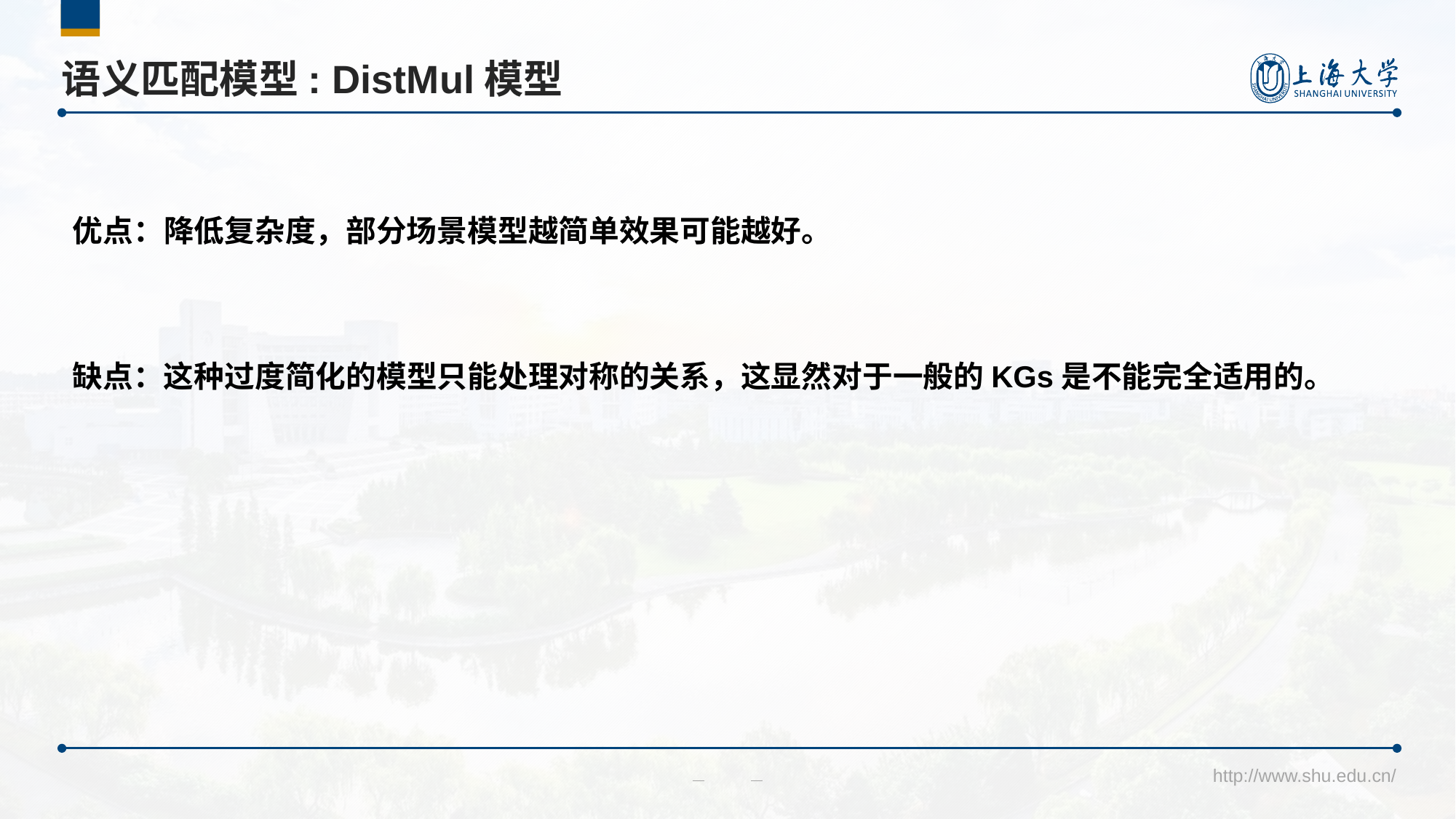

# 语义匹配模型: DistMul模型
优点：降低复杂度，部分场景模型越简单效果可能越好。

缺点：这种过度简化的模型只能处理对称的关系，这显然对于一般的KGs是不能完全适用的。
54